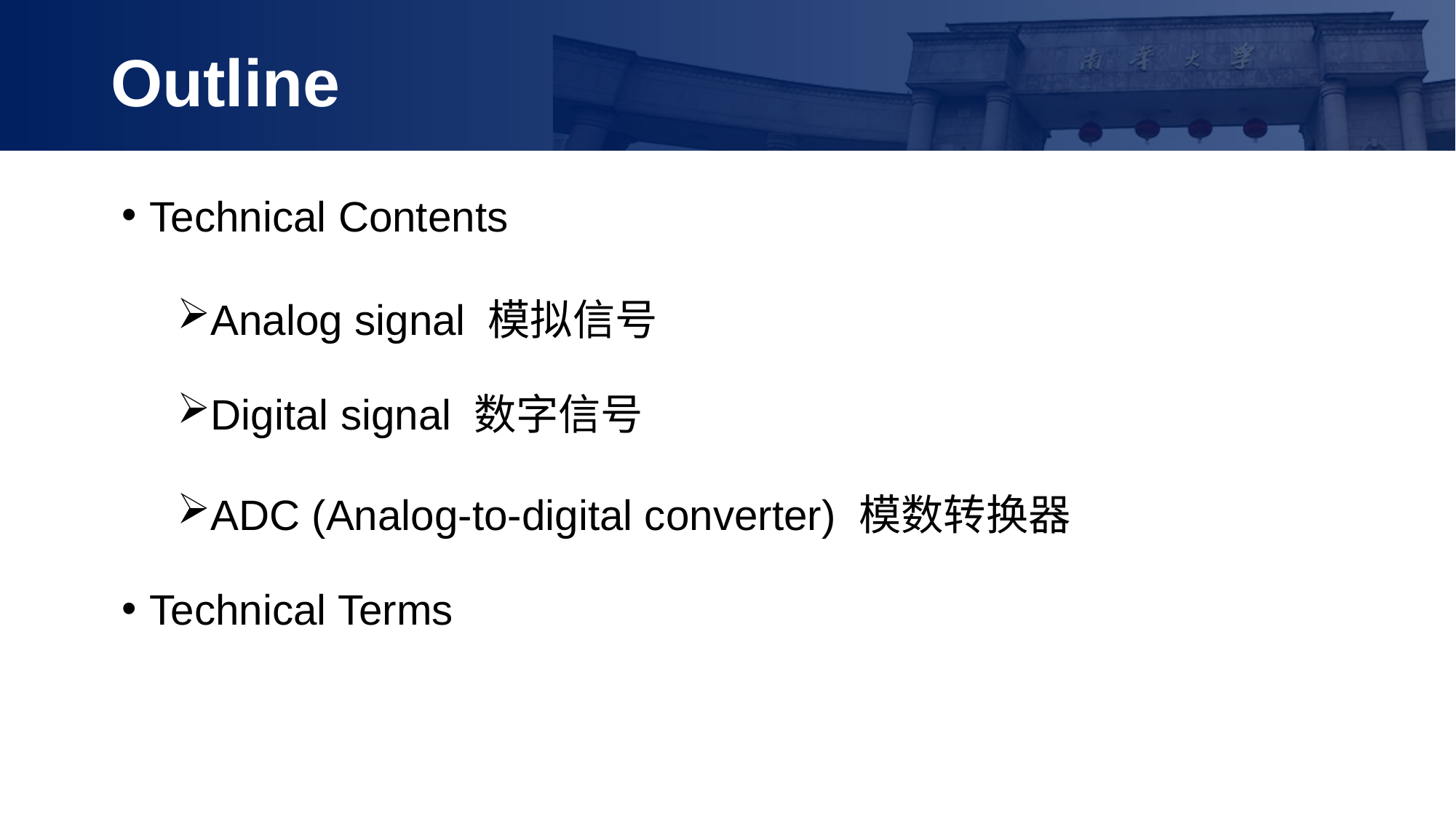

Outline
Technical Contents
Analog signal 模拟信号
Digital signal 数字信号
ADC (Analog-to-digital converter) 模数转换器
Technical Terms